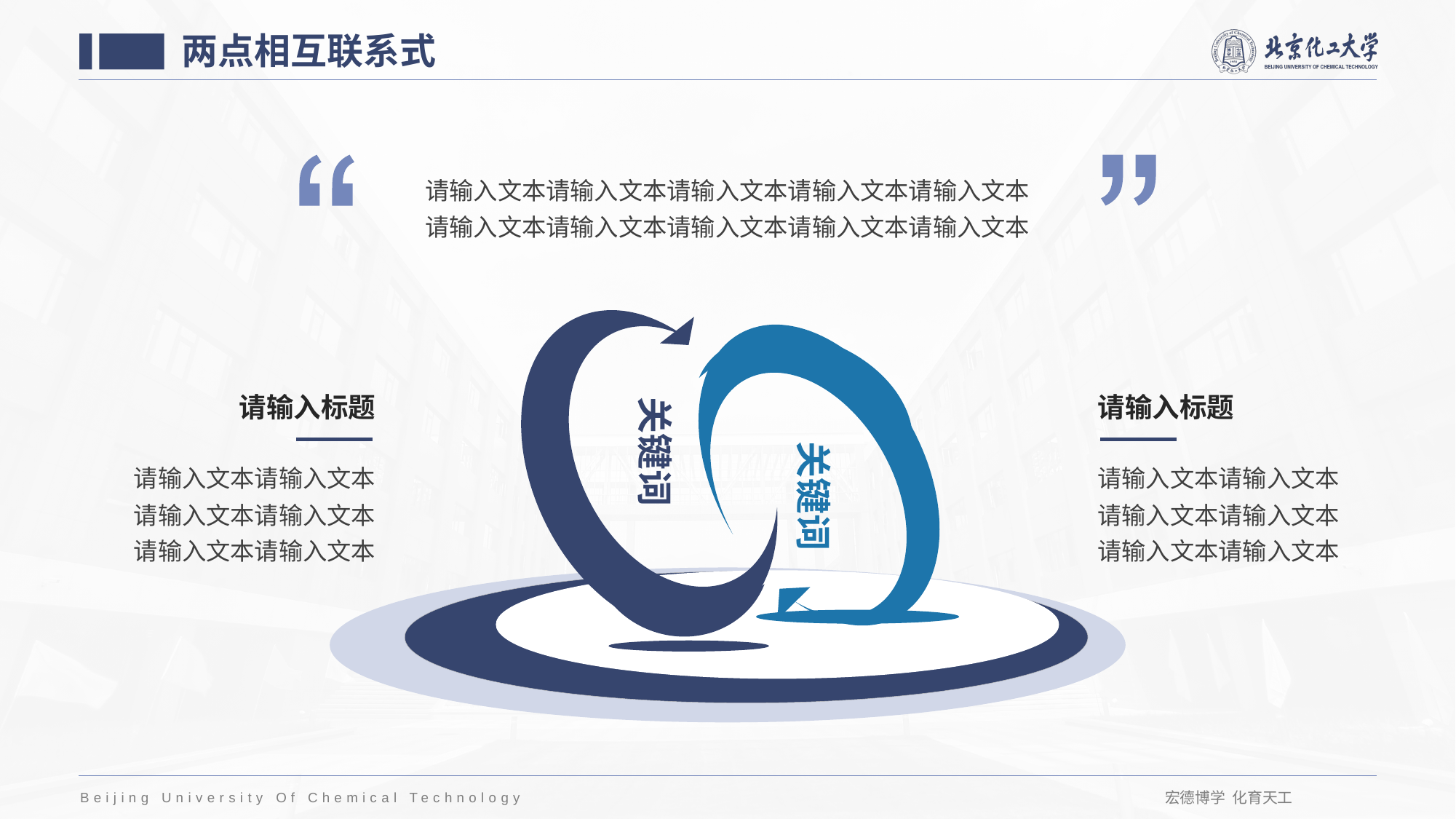

两点相互联系式

请输入文本请输入文本请输入文本请输入文本请输入文本
请输入文本请输入文本请输入文本请输入文本请输入文本

关键词
关键词

请输入标题
请输入标题
请输入文本请输入文本请输入文本请输入文本请输入文本请输入文本
请输入文本请输入文本请输入文本请输入文本请输入文本请输入文本